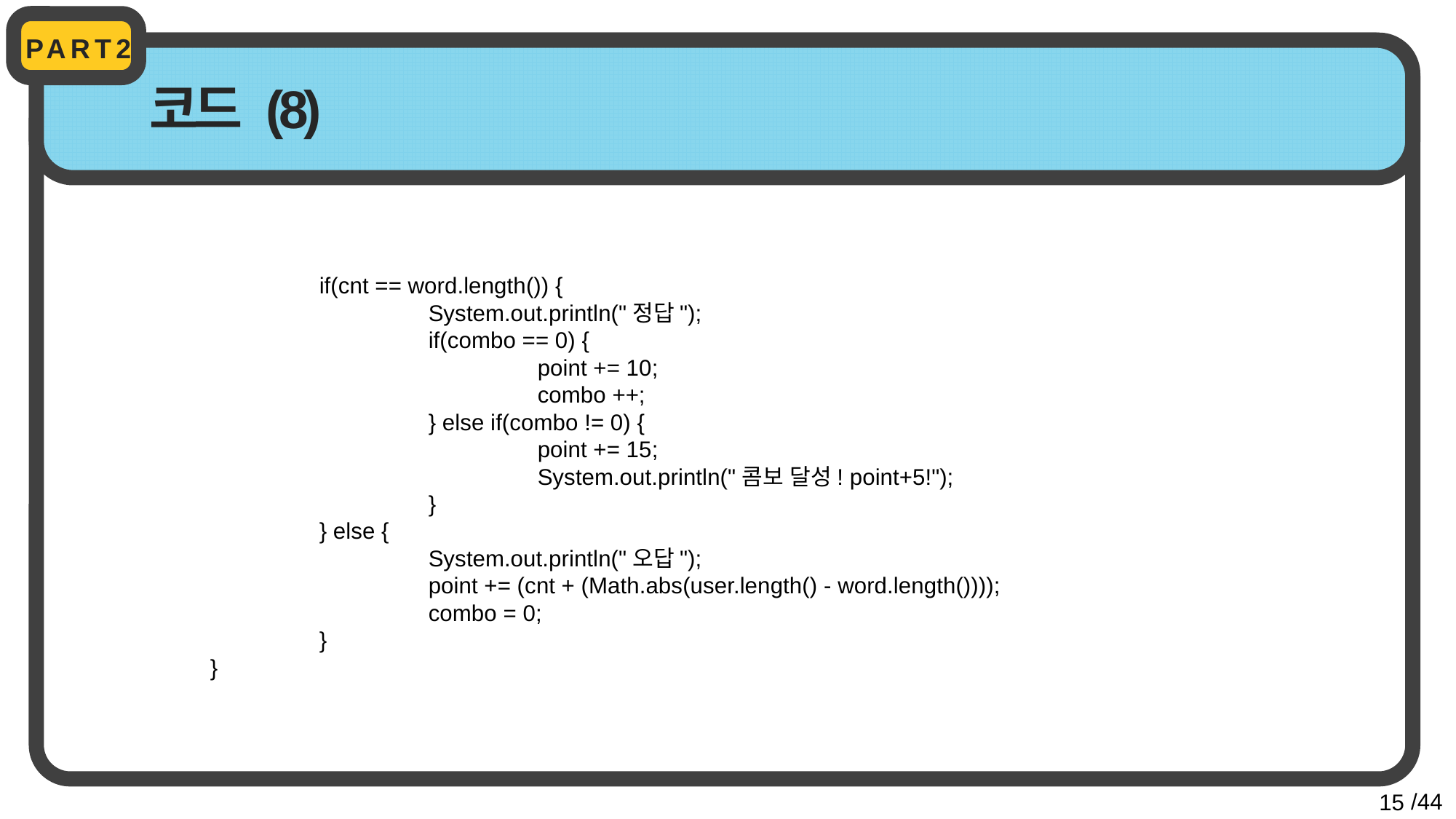

PART2

코드 (8)
		if(cnt == word.length()) {
			System.out.println("정답");
			if(combo == 0) {
				point += 10;
				combo ++;
			} else if(combo != 0) {
				point += 15;
				System.out.println("콤보 달성! point+5!");
			}
		} else {
			System.out.println("오답");
			point += (cnt + (Math.abs(user.length() - word.length())));
			combo = 0;
		}
	}
15